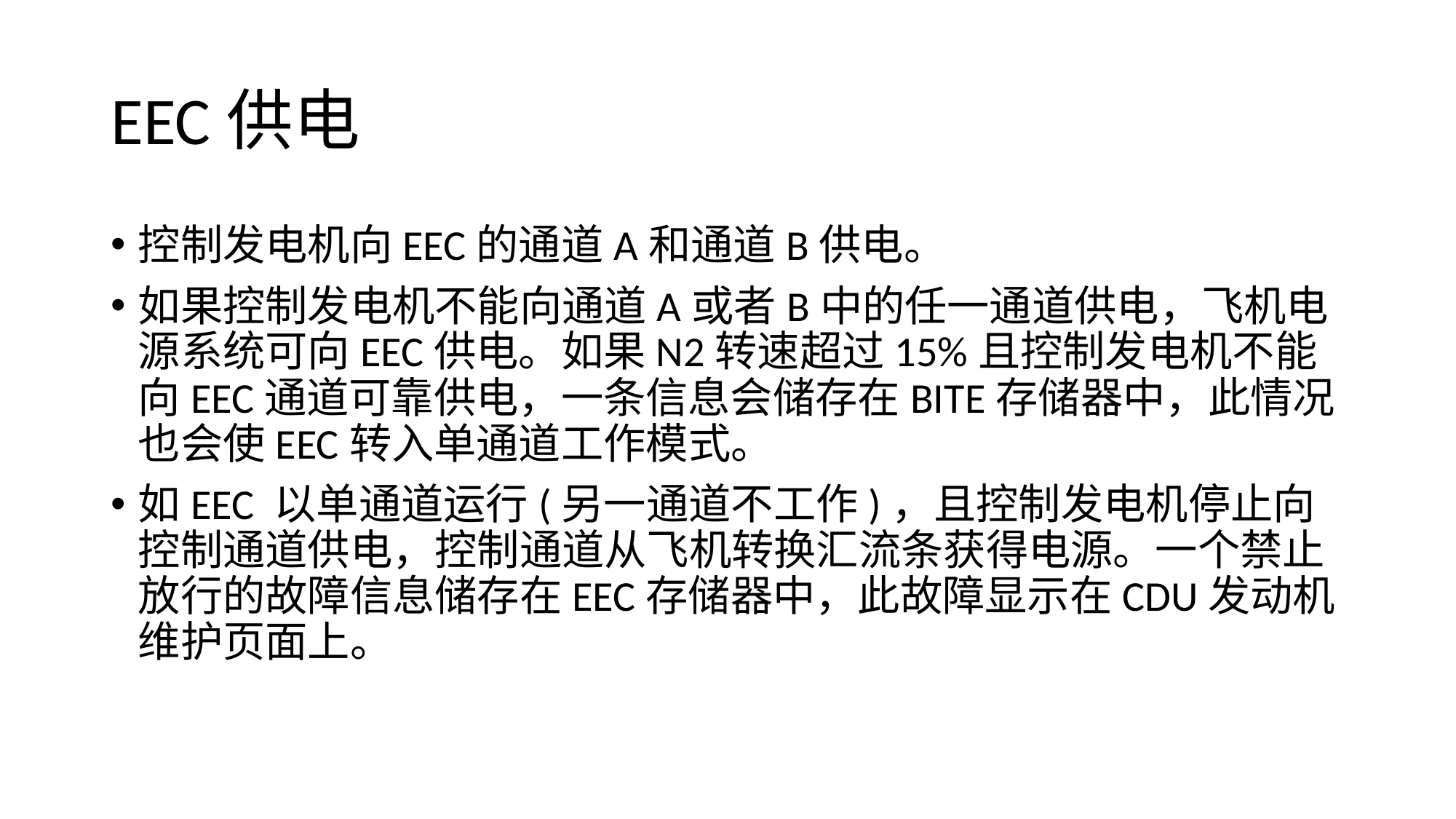

# EEC供电
控制发电机向EEC的通道A和通道B供电。
如果控制发电机不能向通道A或者B中的任一通道供电，飞机电源系统可向EEC供电。如果N2转速超过15%且控制发电机不能向EEC通道可靠供电，一条信息会储存在BITE存储器中，此情况也会使EEC转入单通道工作模式。
如EEC 以单通道运行(另一通道不工作)，且控制发电机停止向控制通道供电，控制通道从飞机转换汇流条获得电源。一个禁止放行的故障信息储存在EEC存储器中，此故障显示在CDU发动机维护页面上。